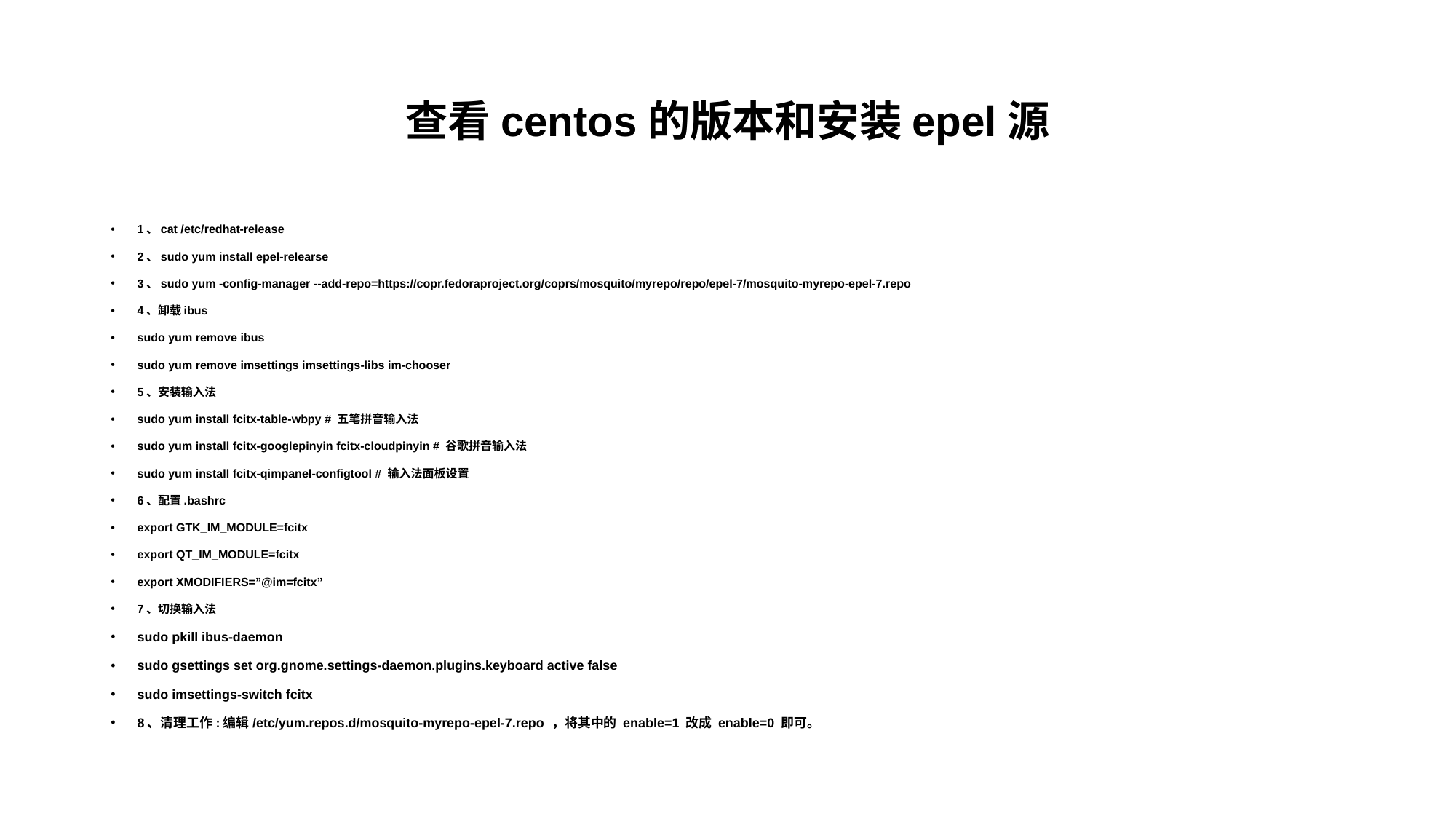

# 查看centos的版本和安装epel源
1、cat /etc/redhat-release
2、sudo yum install epel-relearse
3、sudo yum -config-manager --add-repo=https://copr.fedoraproject.org/coprs/mosquito/myrepo/repo/epel-7/mosquito-myrepo-epel-7.repo
4、卸载ibus
sudo yum remove ibus
sudo yum remove imsettings imsettings-libs im-chooser
5、安装输入法
sudo yum install fcitx-table-wbpy # 五笔拼音输入法
sudo yum install fcitx-googlepinyin fcitx-cloudpinyin # 谷歌拼音输入法
sudo yum install fcitx-qimpanel-configtool # 输入法面板设置
6、配置.bashrc
export GTK_IM_MODULE=fcitx
export QT_IM_MODULE=fcitx
export XMODIFIERS=”@im=fcitx”
7、切换输入法
sudo pkill ibus-daemon
sudo gsettings set org.gnome.settings-daemon.plugins.keyboard active false
sudo imsettings-switch fcitx
8、清理工作:编辑/etc/yum.repos.d/mosquito-myrepo-epel-7.repo ，将其中的 enable=1 改成 enable=0 即可。